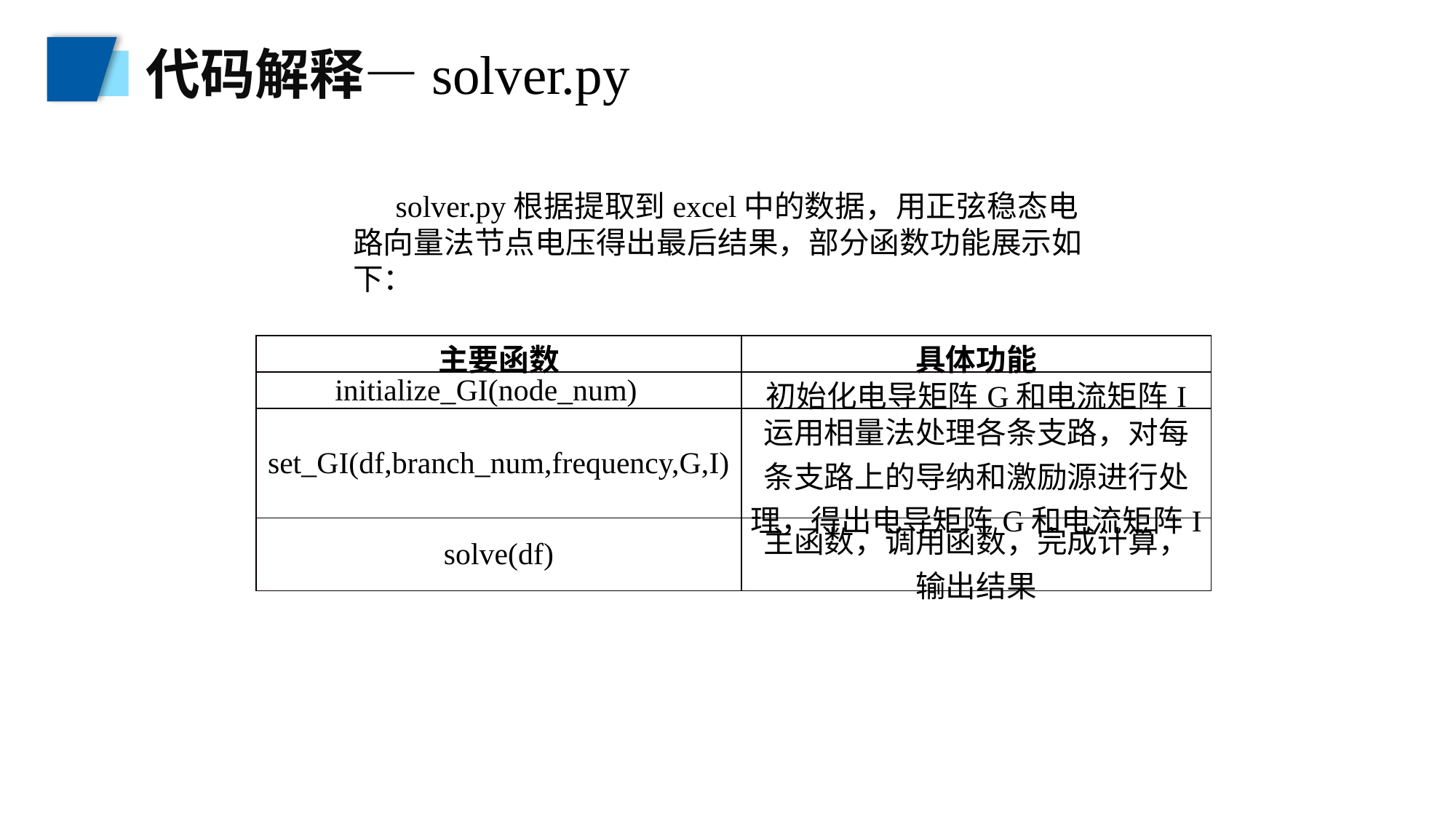

代码解释—solver.py
solver.py根据提取到excel中的数据，用正弦稳态电路向量法节点电压得出最后结果，部分函数功能展示如下：

| 主要函数 | 具体功能 |
| --- | --- |
| initialize\_GI(node\_num) | 初始化电导矩阵G和电流矩阵I |
| set\_GI(df,branch\_num,frequency,G,I) | 运用相量法处理各条支路，对每条支路上的导纳和激励源进行处理，得出电导矩阵G和电流矩阵I |
| solve(df) | 主函数，调用函数，完成计算，输出结果 |